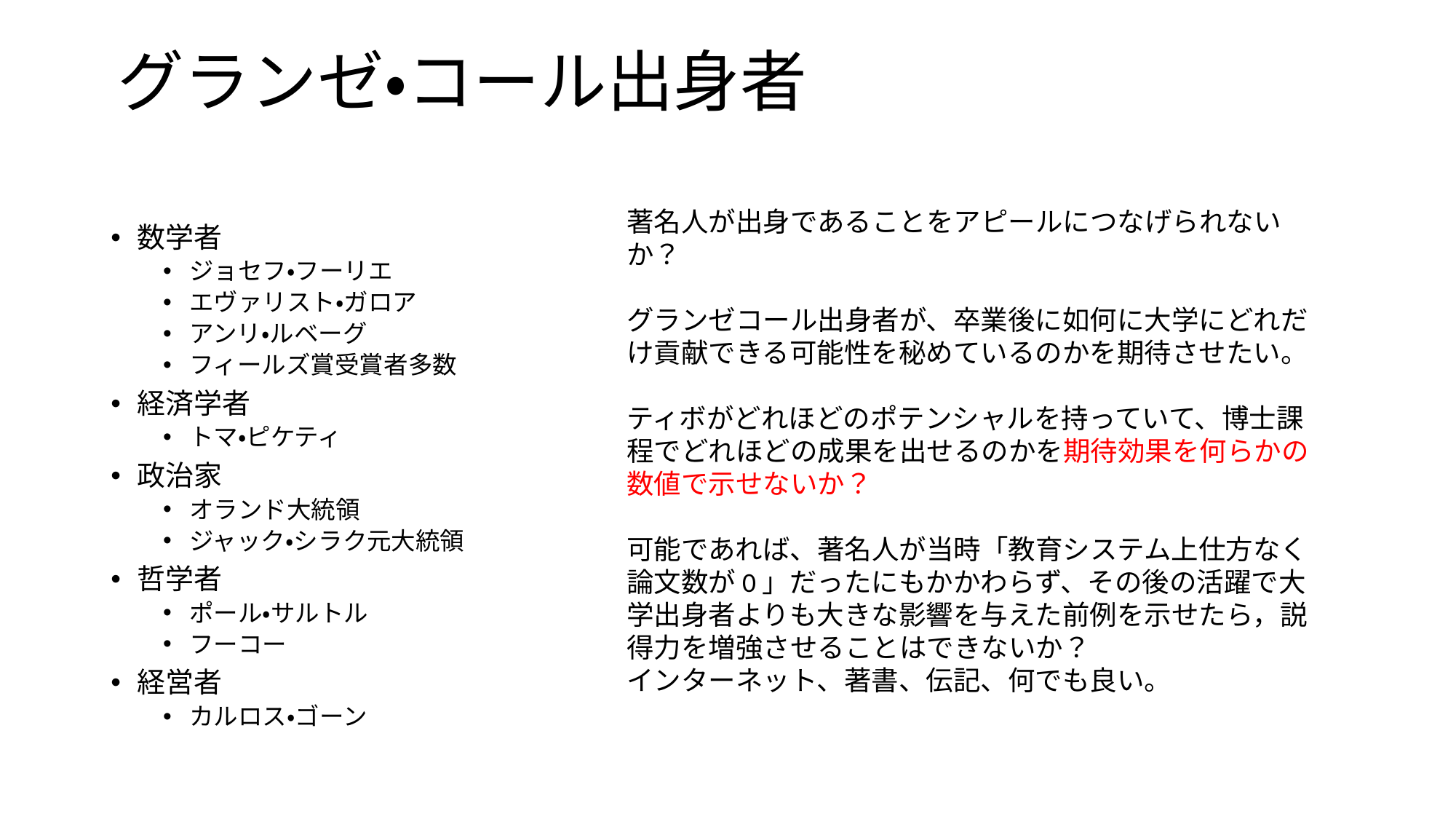

# グランゼ・コール出身者
著名人が出身であることをアピールにつなげられないか？

グランゼコール出身者が、卒業後に如何に大学にどれだけ貢献できる可能性を秘めているのかを期待させたい。

ティボがどれほどのポテンシャルを持っていて、博士課程でどれほどの成果を出せるのかを期待効果を何らかの数値で示せないか？

可能であれば、著名人が当時「教育システム上仕方なく論文数が0」だったにもかかわらず、その後の活躍で大学出身者よりも大きな影響を与えた前例を示せたら，説得力を増強させることはできないか？
インターネット、著書、伝記、何でも良い。
数学者
ジョセフ・フーリエ
エヴァリスト・ガロア
アンリ・ルベーグ
フィールズ賞受賞者多数
経済学者
トマ・ピケティ
政治家
オランド大統領
ジャック・シラク元大統領
哲学者
ポール・サルトル
フーコー
経営者
カルロス・ゴーン